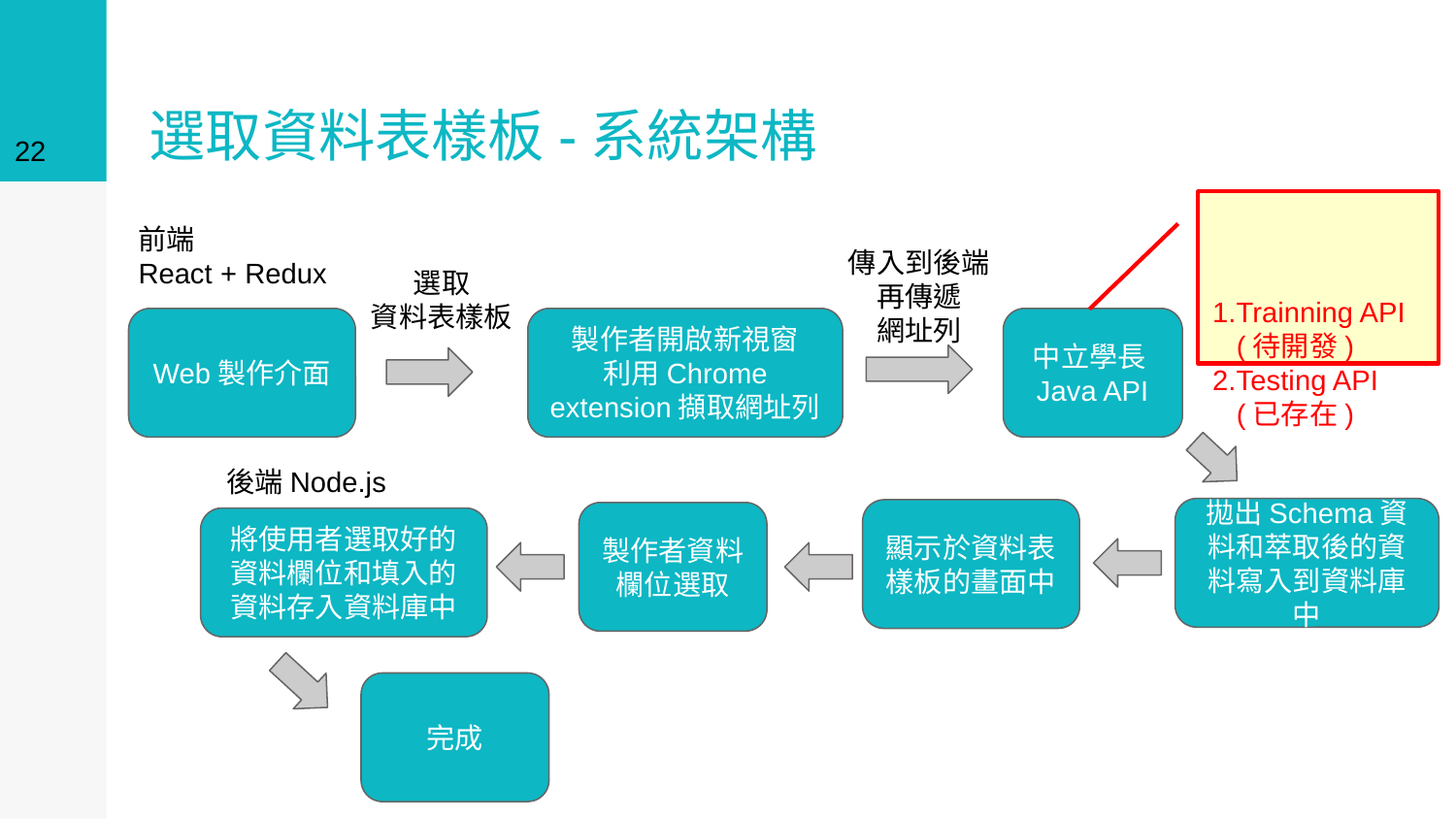

22
# 選取資料表樣板-系統架構

1.Trainning API
   (待開發)
2.Testing API
   (已存在)
前端
React + Redux
傳入到後端再傳遞
網址列
選取
資料表樣板
Web製作介面
製作者開啟新視窗
利用Chrome extension擷取網址列
中立學長Java API

後端Node.js
拋出Schema資料和萃取後的資料寫入到資料庫中
顯示於資料表樣板的畫面中
製作者資料欄位選取
將使用者選取好的資料欄位和填入的資料存入資料庫中

完成